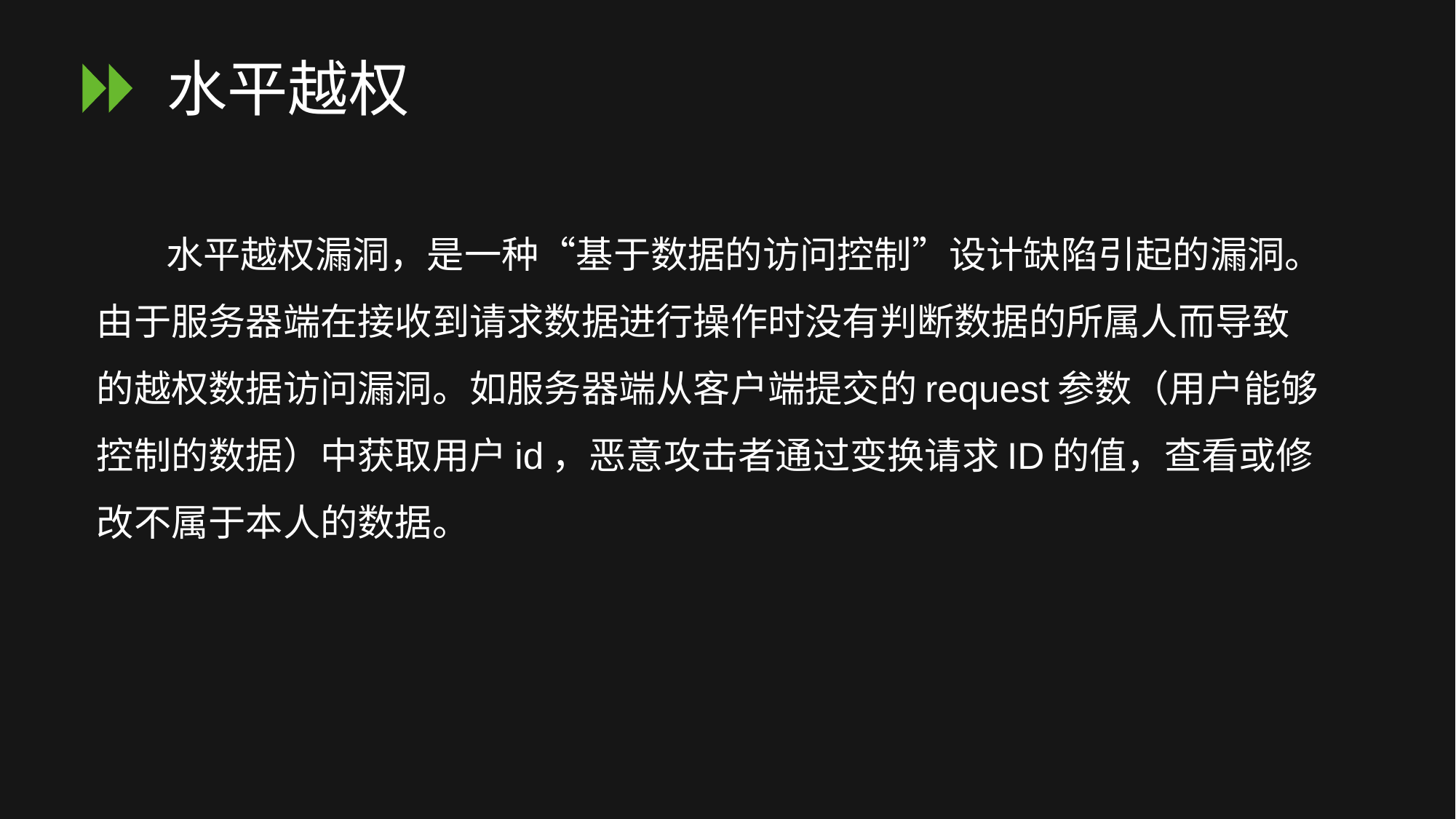

# 水平越权
水平越权漏洞，是一种“基于数据的访问控制”设计缺陷引起的漏洞。由于服务器端在接收到请求数据进行操作时没有判断数据的所属人而导致的越权数据访问漏洞。如服务器端从客户端提交的request参数（用户能够控制的数据）中获取用户id，恶意攻击者通过变换请求ID的值，查看或修改不属于本人的数据。